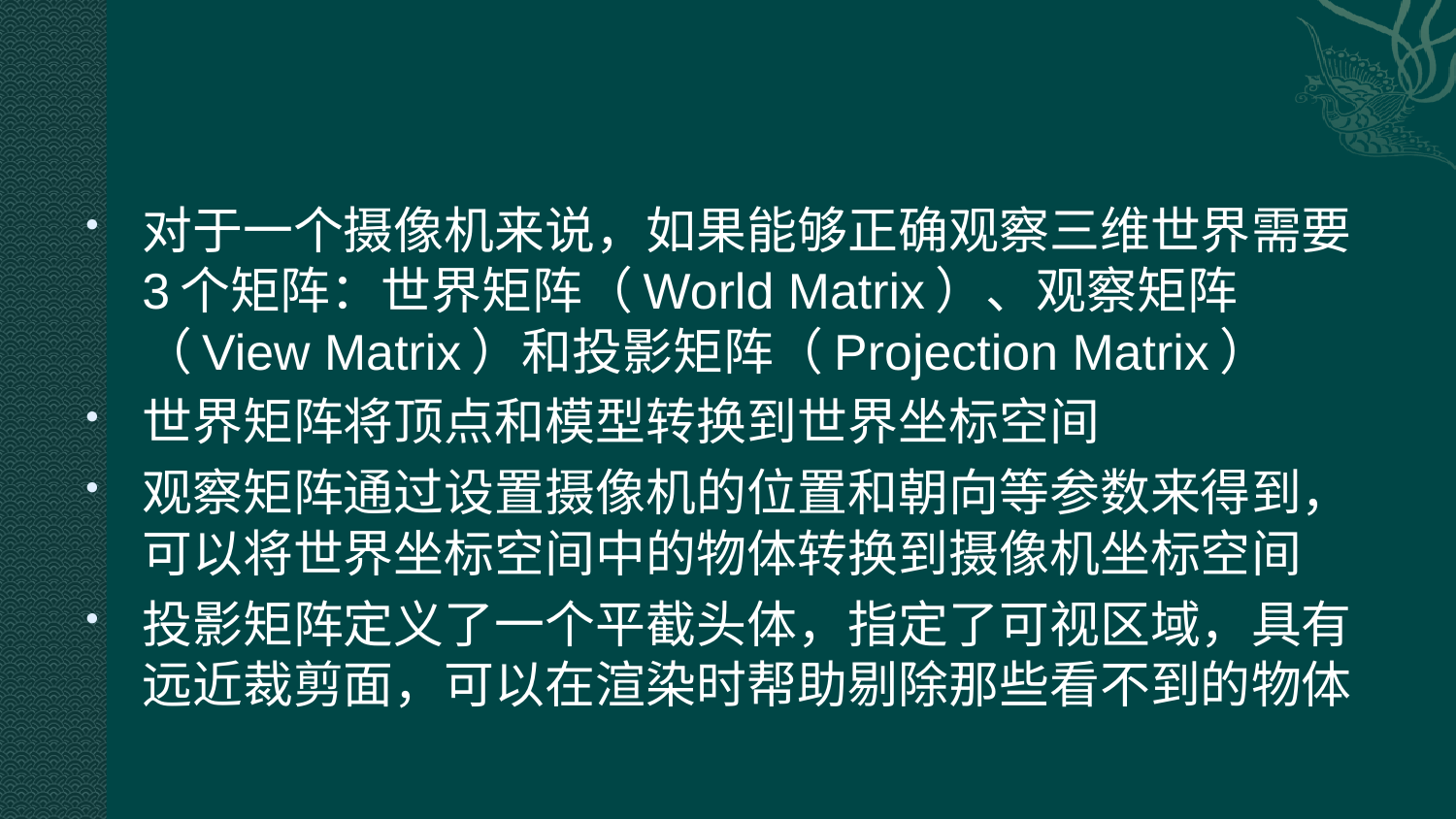

#
对于一个摄像机来说，如果能够正确观察三维世界需要3个矩阵：世界矩阵（World Matrix）、观察矩阵（View Matrix）和投影矩阵（Projection Matrix）
世界矩阵将顶点和模型转换到世界坐标空间
观察矩阵通过设置摄像机的位置和朝向等参数来得到，可以将世界坐标空间中的物体转换到摄像机坐标空间
投影矩阵定义了一个平截头体，指定了可视区域，具有远近裁剪面，可以在渲染时帮助剔除那些看不到的物体